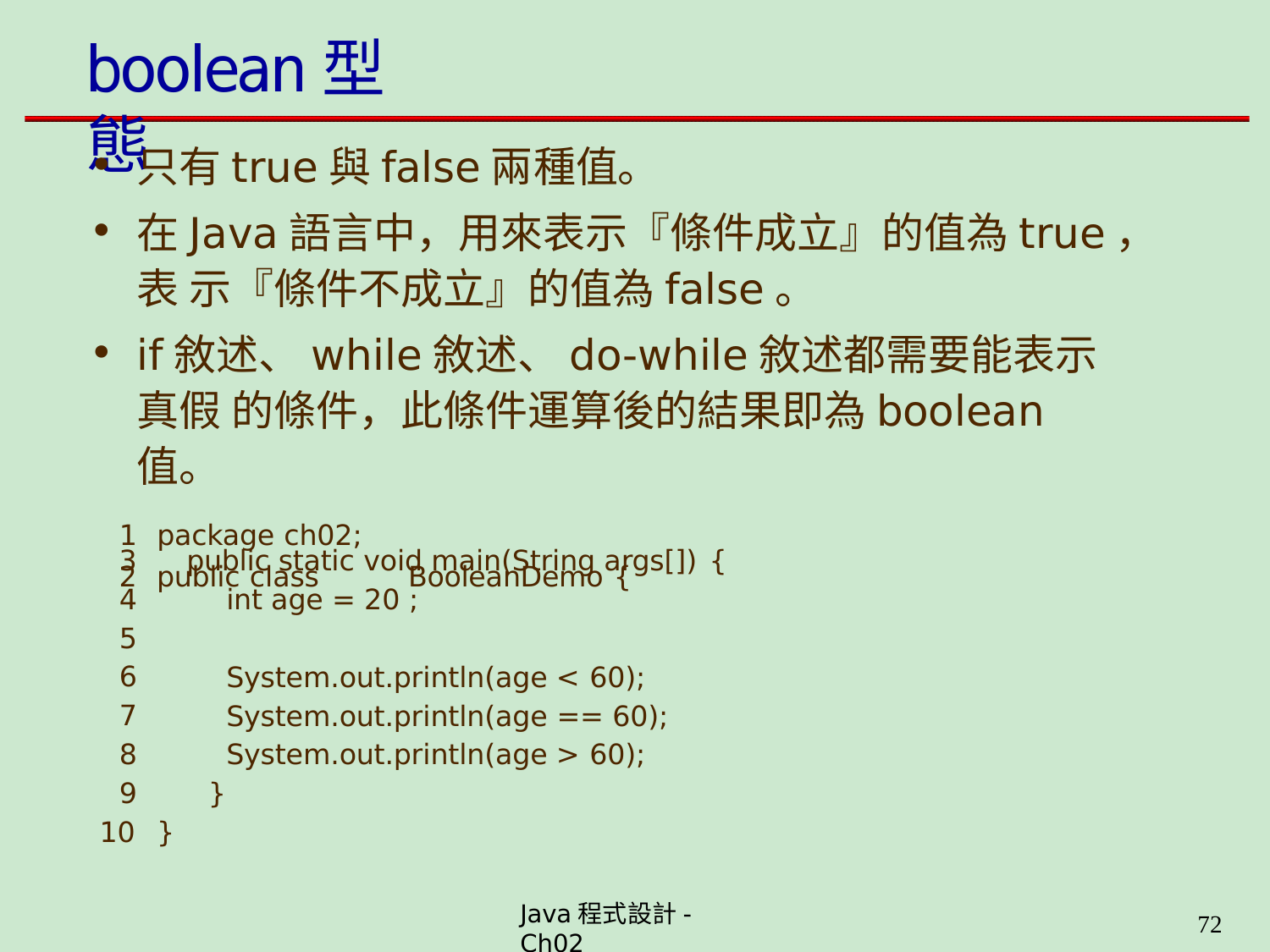

# boolean型態
只有true與false兩種值。
在Java語言中，用來表示『條件成立』的值為true，表 示『條件不成立』的值為false。
if敘述、while敘述、do-while敘述都需要能表示真假 的條件，此條件運算後的結果即為boolean值。
package ch02;
public class	BooleanDemo {
public static void main(String args[]) {
int age = 20 ;
5
6
7
8
9	}
10	}
System.out.println(age < 60);
System.out.println(age == 60);
System.out.println(age > 60);
Java程式設計-Ch02
72